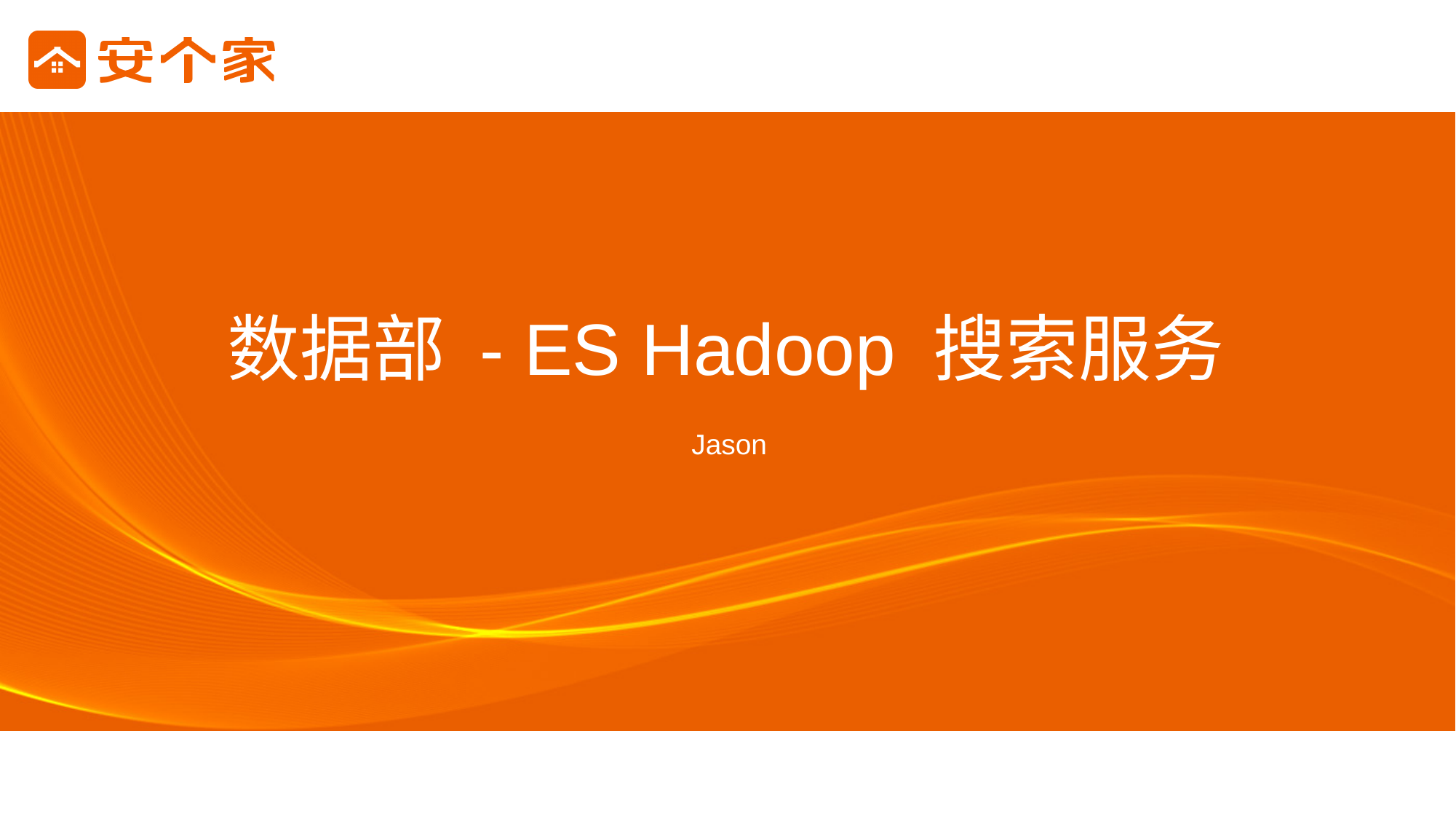

# 数据部 - ES Hadoop 搜索服务
Jason